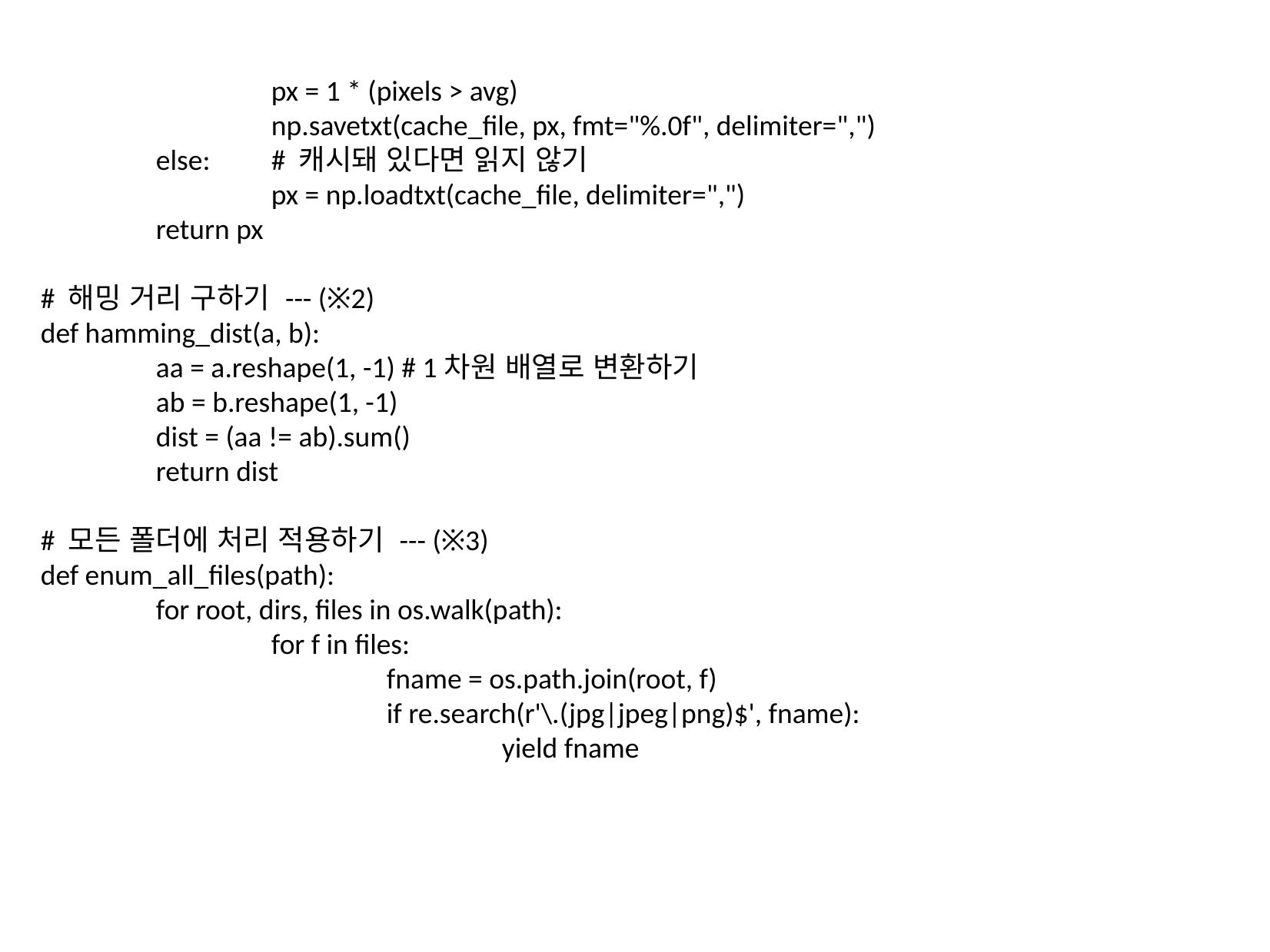

px = 1 * (pixels > avg)
		np.savetxt(cache_file, px, fmt="%.0f", delimiter=",")
	else:	# 캐시돼 있다면 읽지 않기
		px = np.loadtxt(cache_file, delimiter=",")
	return px

# 해밍 거리 구하기 --- (※2)
def hamming_dist(a, b):
	aa = a.reshape(1, -1) # 1차원 배열로 변환하기
	ab = b.reshape(1, -1)
	dist = (aa != ab).sum()
	return dist

# 모든 폴더에 처리 적용하기 --- (※3)
def enum_all_files(path):
	for root, dirs, files in os.walk(path):
		for f in files:
			fname = os.path.join(root, f)
			if re.search(r'\.(jpg|jpeg|png)$', fname):
				yield fname